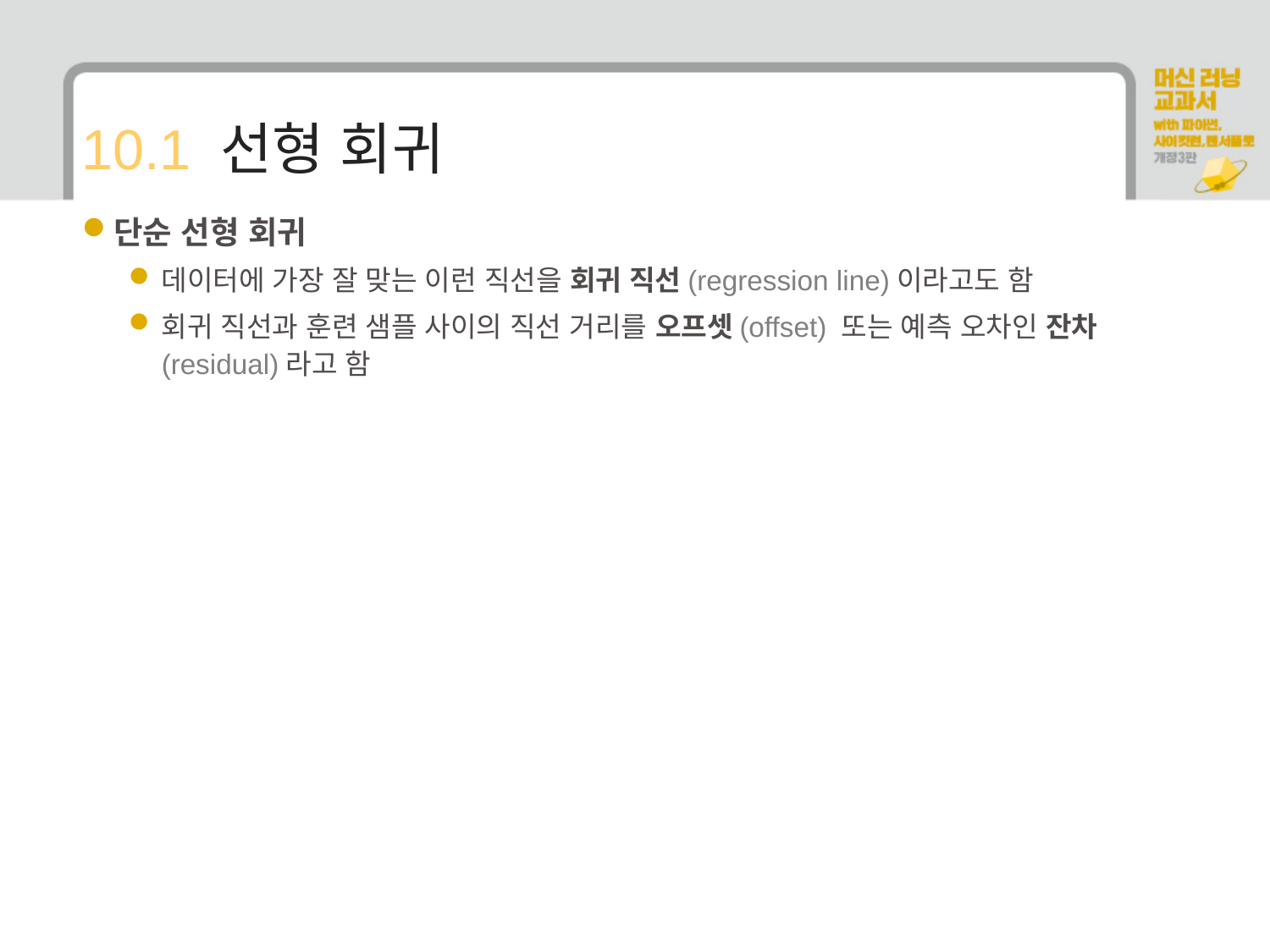

# 10.1 선형 회귀
단순 선형 회귀
데이터에 가장 잘 맞는 이런 직선을 회귀 직선(regression line)이라고도 함
회귀 직선과 훈련 샘플 사이의 직선 거리를 오프셋(offset) 또는 예측 오차인 잔차(residual)라고 함